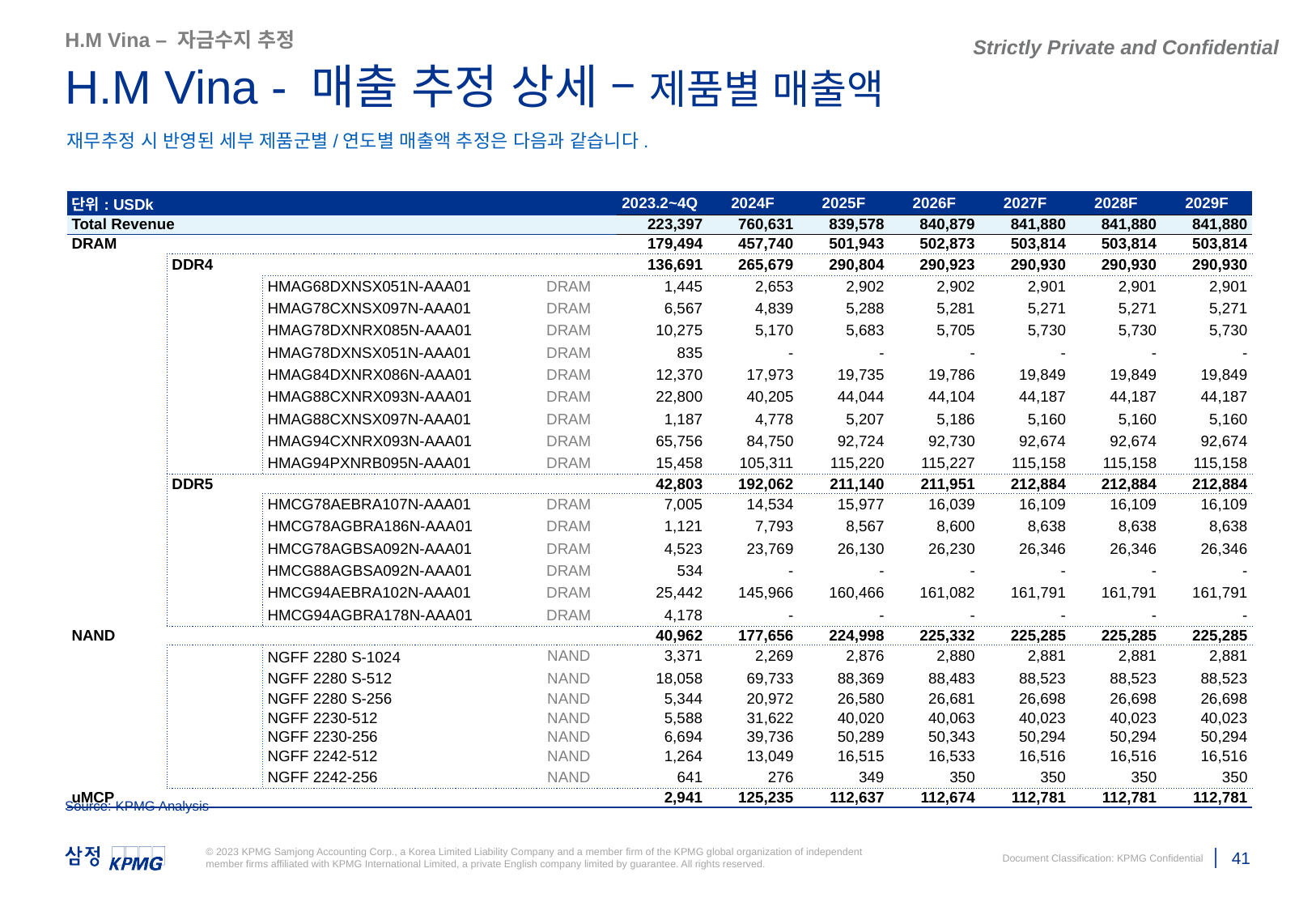

H.M Vina – 자금수지 추정
H.M Vina - 매출 추정 상세 – 제품별 매출액
재무추정 시 반영된 세부 제품군별/연도별 매출액 추정은 다음과 같습니다.
| 단위: USDk |  |  |  |  | 2023.2~4Q | 2024F | 2025F | 2026F | 2027F | 2028F | 2029F |
| --- | --- | --- | --- | --- | --- | --- | --- | --- | --- | --- | --- |
| Total Revenue |  |  |  |  | 223,397 | 760,631 | 839,578 | 840,879 | 841,880 | 841,880 | 841,880 |
| DRAM |  |  |  |  | 179,494 | 457,740 | 501,943 | 502,873 | 503,814 | 503,814 | 503,814 |
|  | DDR4 |  |  |  | 136,691 | 265,679 | 290,804 | 290,923 | 290,930 | 290,930 | 290,930 |
|  |  | HMAG68DXNSX051N-AAA01 |  | DRAM | 1,445 | 2,653 | 2,902 | 2,902 | 2,901 | 2,901 | 2,901 |
|  |  | HMAG78CXNSX097N-AAA01 |  | DRAM | 6,567 | 4,839 | 5,288 | 5,281 | 5,271 | 5,271 | 5,271 |
|  |  | HMAG78DXNRX085N-AAA01 |  | DRAM | 10,275 | 5,170 | 5,683 | 5,705 | 5,730 | 5,730 | 5,730 |
|  |  | HMAG78DXNSX051N-AAA01 |  | DRAM | 835 | - | - | - | - | - | - |
|  |  | HMAG84DXNRX086N-AAA01 |  | DRAM | 12,370 | 17,973 | 19,735 | 19,786 | 19,849 | 19,849 | 19,849 |
|  |  | HMAG88CXNRX093N-AAA01 |  | DRAM | 22,800 | 40,205 | 44,044 | 44,104 | 44,187 | 44,187 | 44,187 |
|  |  | HMAG88CXNSX097N-AAA01 |  | DRAM | 1,187 | 4,778 | 5,207 | 5,186 | 5,160 | 5,160 | 5,160 |
|  |  | HMAG94CXNRX093N-AAA01 |  | DRAM | 65,756 | 84,750 | 92,724 | 92,730 | 92,674 | 92,674 | 92,674 |
|  |  | HMAG94PXNRB095N-AAA01 |  | DRAM | 15,458 | 105,311 | 115,220 | 115,227 | 115,158 | 115,158 | 115,158 |
|  | DDR5 |  |  |  | 42,803 | 192,062 | 211,140 | 211,951 | 212,884 | 212,884 | 212,884 |
|  |  | HMCG78AEBRA107N-AAA01 |  | DRAM | 7,005 | 14,534 | 15,977 | 16,039 | 16,109 | 16,109 | 16,109 |
|  |  | HMCG78AGBRA186N-AAA01 |  | DRAM | 1,121 | 7,793 | 8,567 | 8,600 | 8,638 | 8,638 | 8,638 |
|  |  | HMCG78AGBSA092N-AAA01 |  | DRAM | 4,523 | 23,769 | 26,130 | 26,230 | 26,346 | 26,346 | 26,346 |
|  |  | HMCG88AGBSA092N-AAA01 |  | DRAM | 534 | - | - | - | - | - | - |
|  |  | HMCG94AEBRA102N-AAA01 |  | DRAM | 25,442 | 145,966 | 160,466 | 161,082 | 161,791 | 161,791 | 161,791 |
|  |  | HMCG94AGBRA178N-AAA01 |  | DRAM | 4,178 | - | - | - | - | - | - |
| NAND |  |  |  |  | 40,962 | 177,656 | 224,998 | 225,332 | 225,285 | 225,285 | 225,285 |
|  |  | NGFF 2280 S-1024 |  | NAND | 3,371 | 2,269 | 2,876 | 2,880 | 2,881 | 2,881 | 2,881 |
|  |  | NGFF 2280 S-512 |  | NAND | 18,058 | 69,733 | 88,369 | 88,483 | 88,523 | 88,523 | 88,523 |
|  |  | NGFF 2280 S-256 |  | NAND | 5,344 | 20,972 | 26,580 | 26,681 | 26,698 | 26,698 | 26,698 |
|  |  | NGFF 2230-512 |  | NAND | 5,588 | 31,622 | 40,020 | 40,063 | 40,023 | 40,023 | 40,023 |
|  |  | NGFF 2230-256 |  | NAND | 6,694 | 39,736 | 50,289 | 50,343 | 50,294 | 50,294 | 50,294 |
|  |  | NGFF 2242-512 |  | NAND | 1,264 | 13,049 | 16,515 | 16,533 | 16,516 | 16,516 | 16,516 |
|  |  | NGFF 2242-256 |  | NAND | 641 | 276 | 349 | 350 | 350 | 350 | 350 |
| uMCP |  |  |  |  | 2,941 | 125,235 | 112,637 | 112,674 | 112,781 | 112,781 | 112,781 |
Source: KPMG Analysis